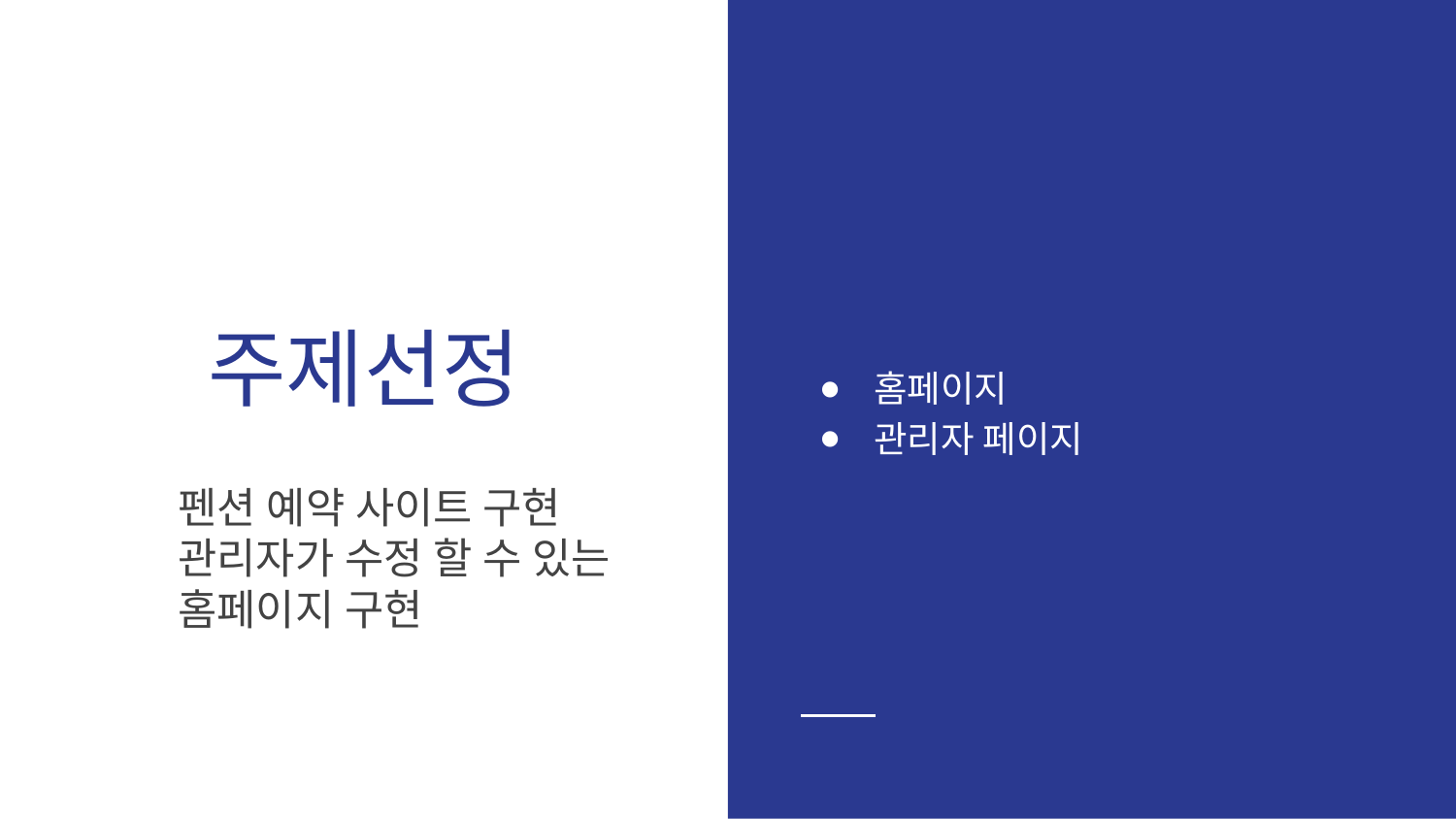

홈페이지
관리자 페이지
# 주제선정
펜션 예약 사이트 구현
관리자가 수정 할 수 있는 홈페이지 구현